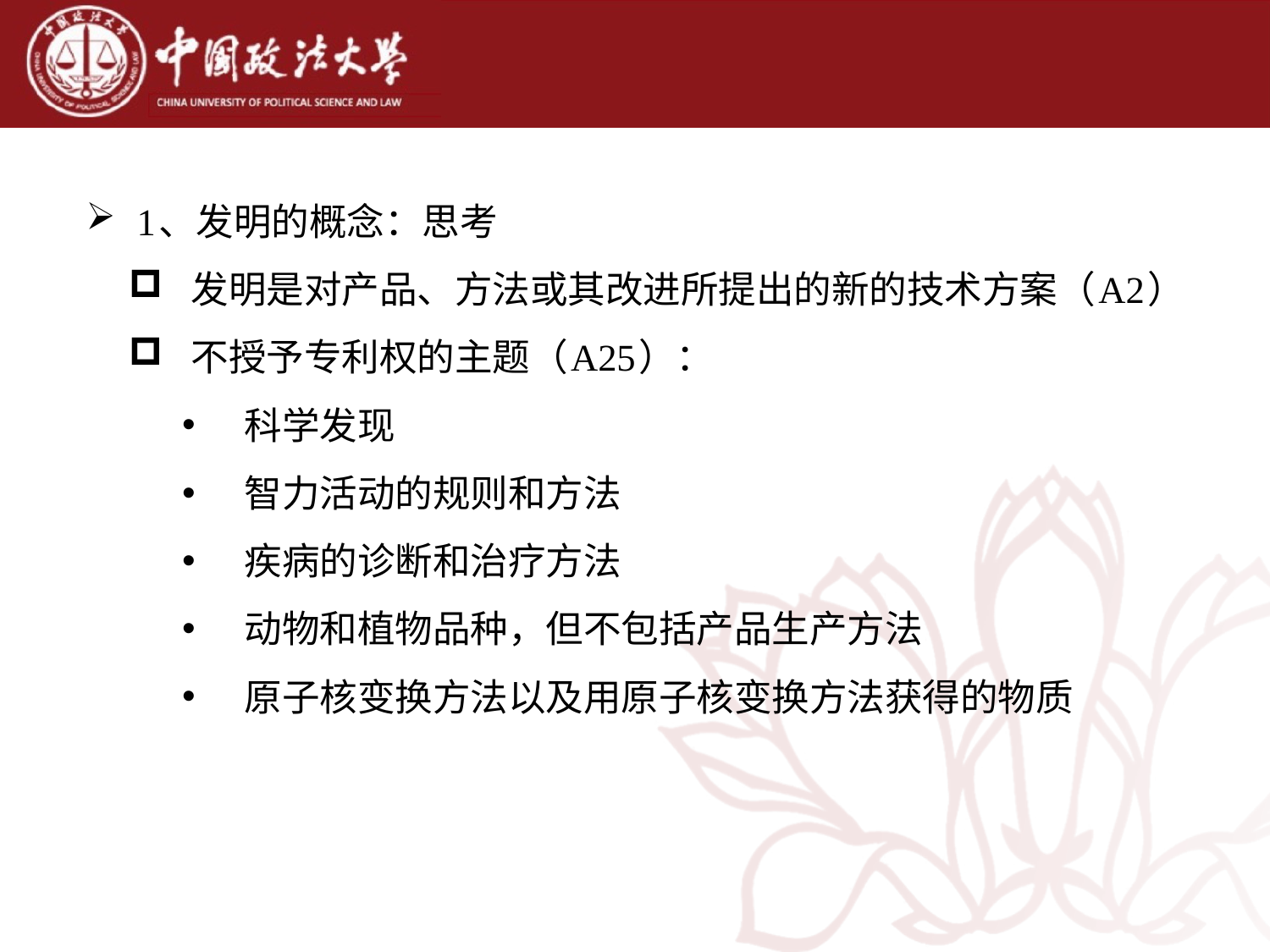

1、发明的概念：思考
发明是对产品、方法或其改进所提出的新的技术方案（A2）
不授予专利权的主题（A25）：
科学发现
智力活动的规则和方法
疾病的诊断和治疗方法
动物和植物品种，但不包括产品生产方法
原子核变换方法以及用原子核变换方法获得的物质